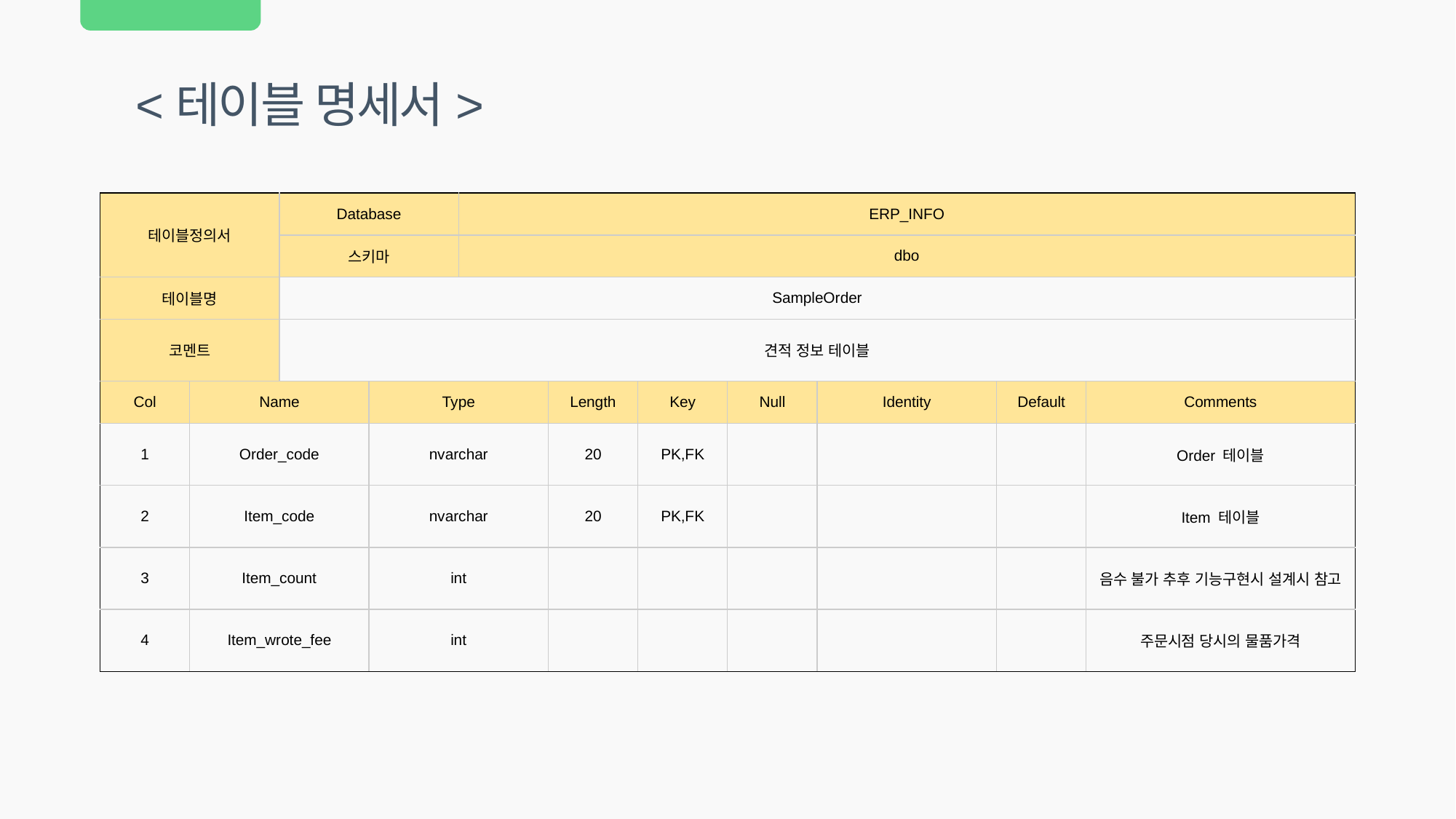

<테이블 명세서>
| 테이블정의서 |  | Database |  | ERP\_INFO |  |  |  |  |  |  |
| --- | --- | --- | --- | --- | --- | --- | --- | --- | --- | --- |
|  |  | 스키마 |  | dbo |  |  |  |  |  |  |
| 테이블명 |  | SampleOrder |  |  |  |  |  |  |  |  |
| 코멘트 |  | 견적 정보 테이블 |  |  |  |  |  |  |  |  |
| Col | Name |  | Type |  | Length | Key | Null | Identity | Default | Comments |
| 1 | Order\_code |  | nvarchar |  | 20 | PK,FK |  |  |  | Order 테이블 |
| 2 | Item\_code |  | nvarchar |  | 20 | PK,FK |  |  |  | Item 테이블 |
| 3 | Item\_count |  | int |  |  |  |  |  |  | 음수 불가 추후 기능구현시 설계시 참고 |
| 4 | Item\_wrote\_fee |  | int |  |  |  |  |  |  | 주문시점 당시의 물품가격 |